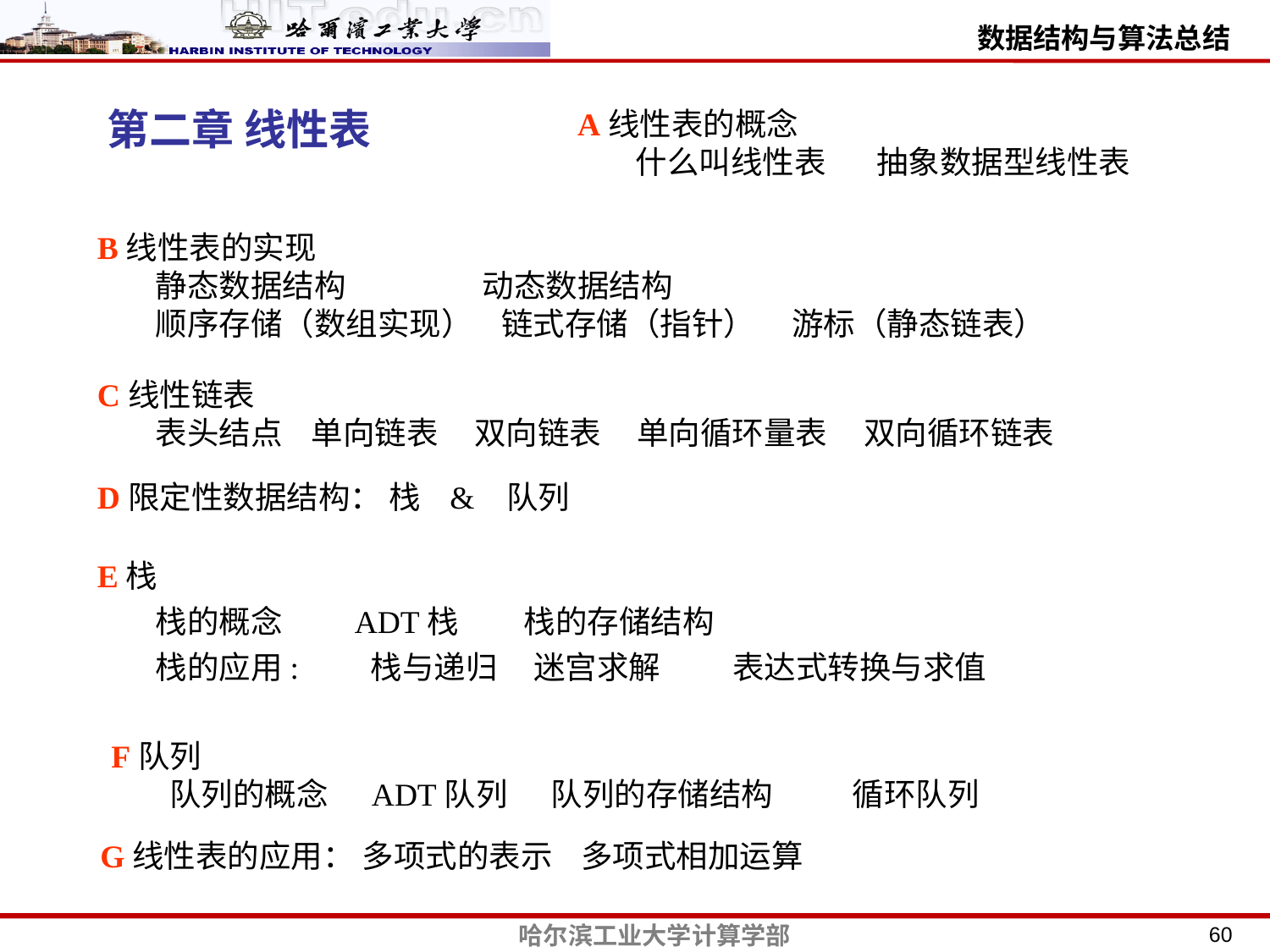

第二章 线性表
A线性表的概念
       什么叫线性表       抽象数据型线性表
B线性表的实现
       静态数据结构                   动态数据结构
       顺序存储（数组实现）    链式存储（指针）     游标（静态链表）
C线性链表
       表头结点    单向链表     双向链表     单向循环量表     双向循环链表
D限定性数据结构： 栈   &   队列
E栈
       栈的概念         ADT栈         栈的存储结构
       栈的应用:        栈与递归     迷宫求解          表达式转换与求值
F队列
       队列的概念     ADT队列      队列的存储结构           循环队列
G线性表的应用： 多项式的表示    多项式相加运算